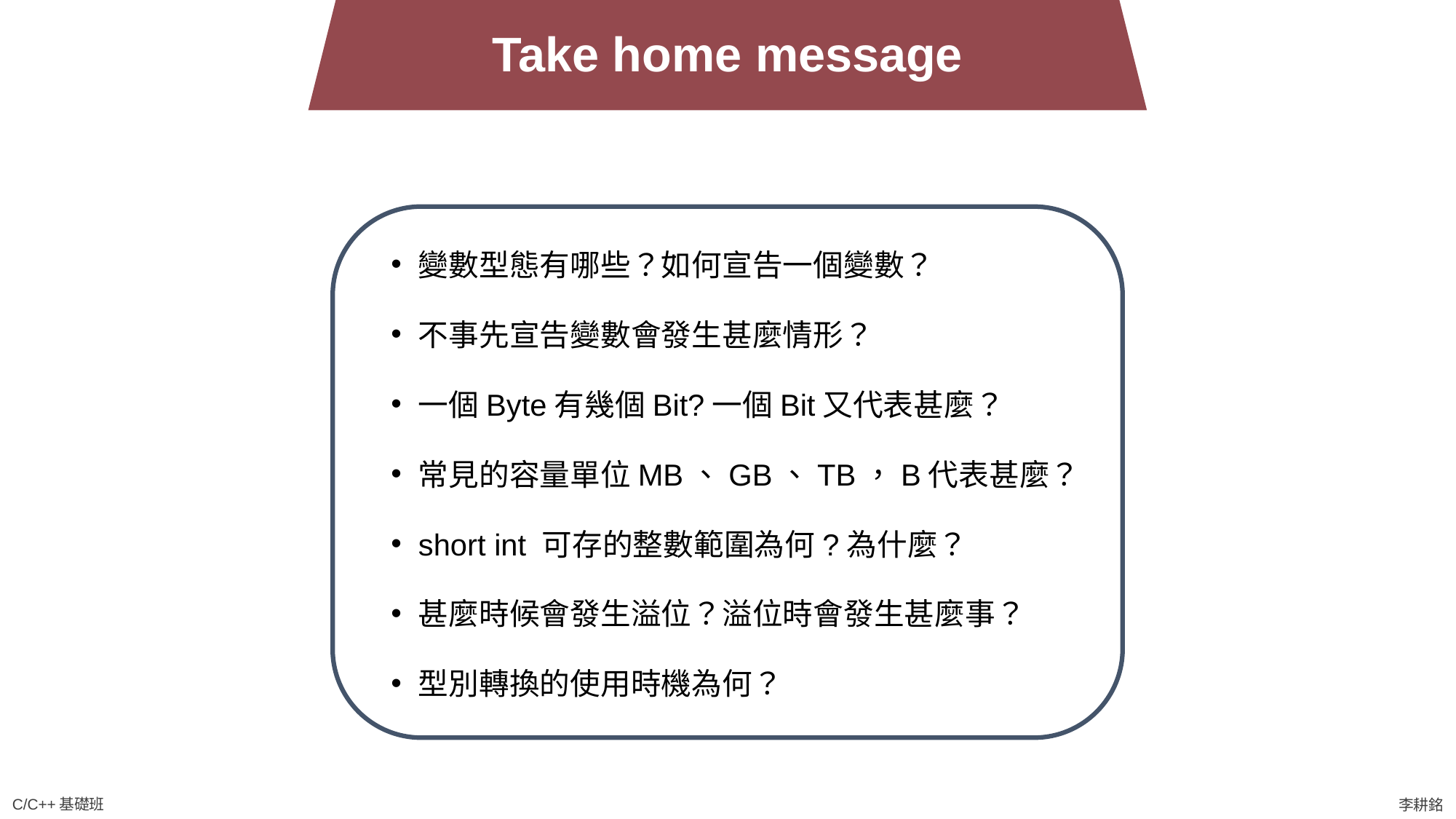

Take home message

變數型態有哪些？如何宣告一個變數？
不事先宣告變數會發生甚麼情形？
一個Byte有幾個Bit?一個Bit又代表甚麼？
常見的容量單位MB、GB、TB，B代表甚麼？
short int 可存的整數範圍為何?為什麼？
甚麼時候會發生溢位？溢位時會發生甚麼事？
型別轉換的使用時機為何？
C/C++基礎班
李耕銘